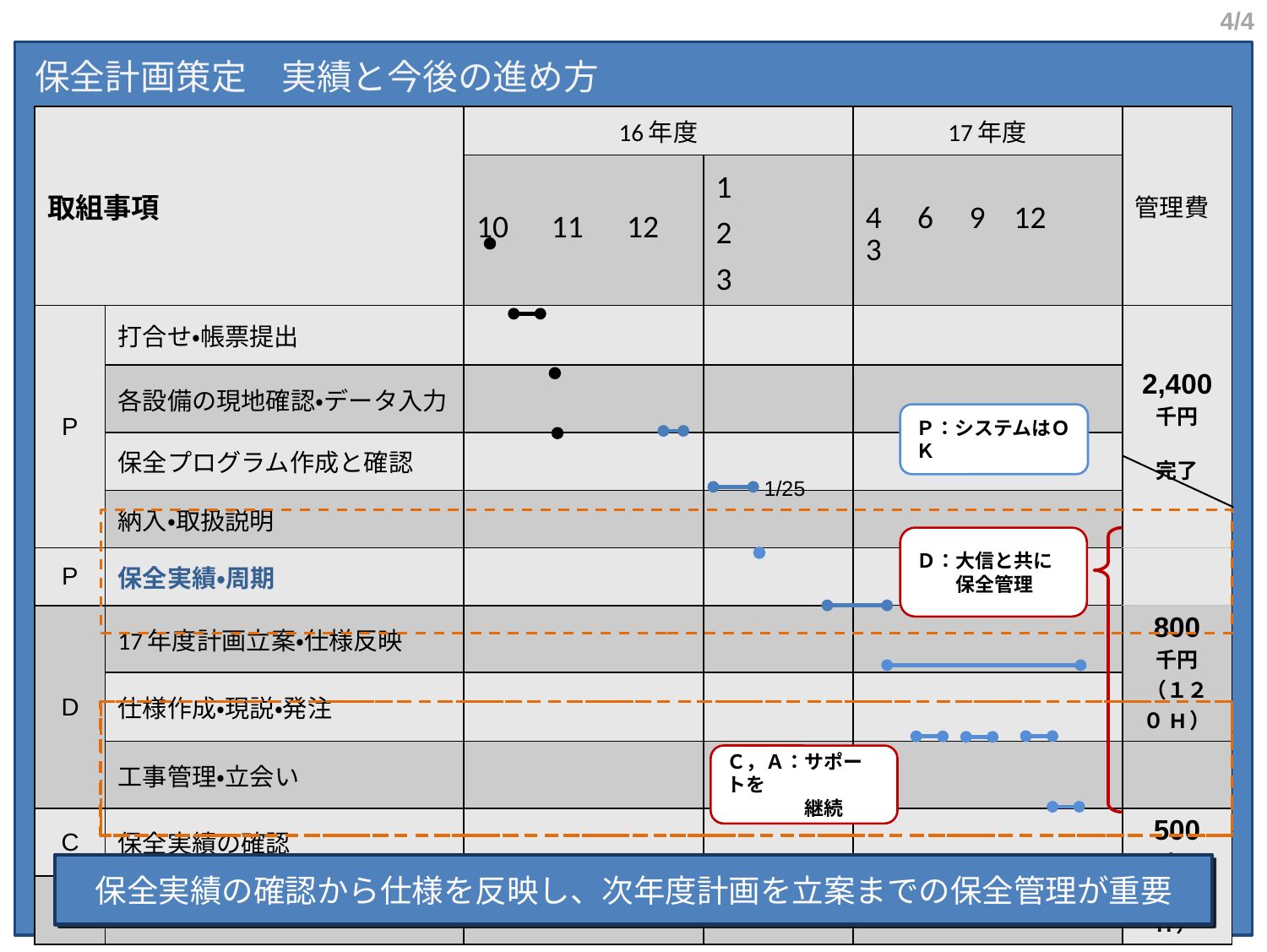

4/4

保全計画策定　実績と今後の進め方
| 取組事項 |  | 16年度 |  | 17年度 | 管理費 |
| --- | --- | --- | --- | --- | --- |
|  |  | 10 11 12 | 1 　2　 3 | 4 6 9 12　 3 |  |
| P | 打合せ・帳票提出 |  |  |  | 2,400 千円 完了 |
|  | 各設備の現地確認・データ入力 |  |  |  |  |
|  | 保全プログラム作成と確認 |  |  |  |  |
|  | 納入・取扱説明 |  |  |  |  |
| P | 保全実績・周期 |  |  |  |  |
| D | 17年度計画立案・仕様反映 |  |  |  | 800 千円 （１２０H） |
|  | 仕様作成・現説・発注 |  |  |  |  |
|  | 工事管理・立会い |  |  |  |  |
| C | 保全実績の確認 |  |  |  | 500 千円 （8０H） |
| A | 保全仕様・劣化・更新へ反映 |  |  |  |  |

Ｐ：システムはＯＫ

1/25

Ｄ：大信と共に
　　保全管理

Ｃ，Ａ：サポートを
　　　　継続
保全実績の確認から仕様を反映し、次年度計画を立案までの保全管理が重要